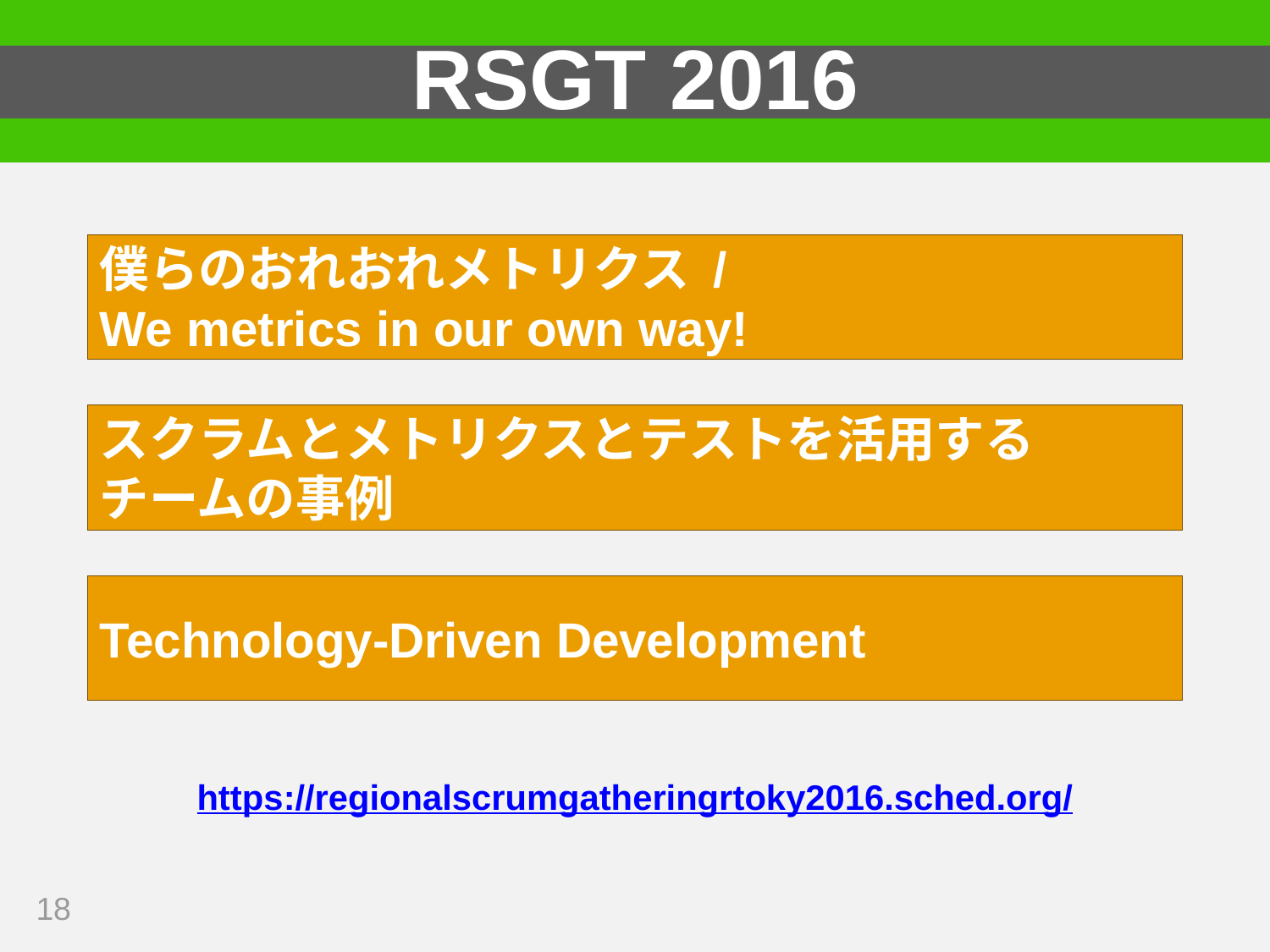

# RSGT 2016
僕らのおれおれメトリクス /
We metrics in our own way!
スクラムとメトリクスとテストを活用する
チームの事例
Technology-Driven Development
https://regionalscrumgatheringrtoky2016.sched.org/
18